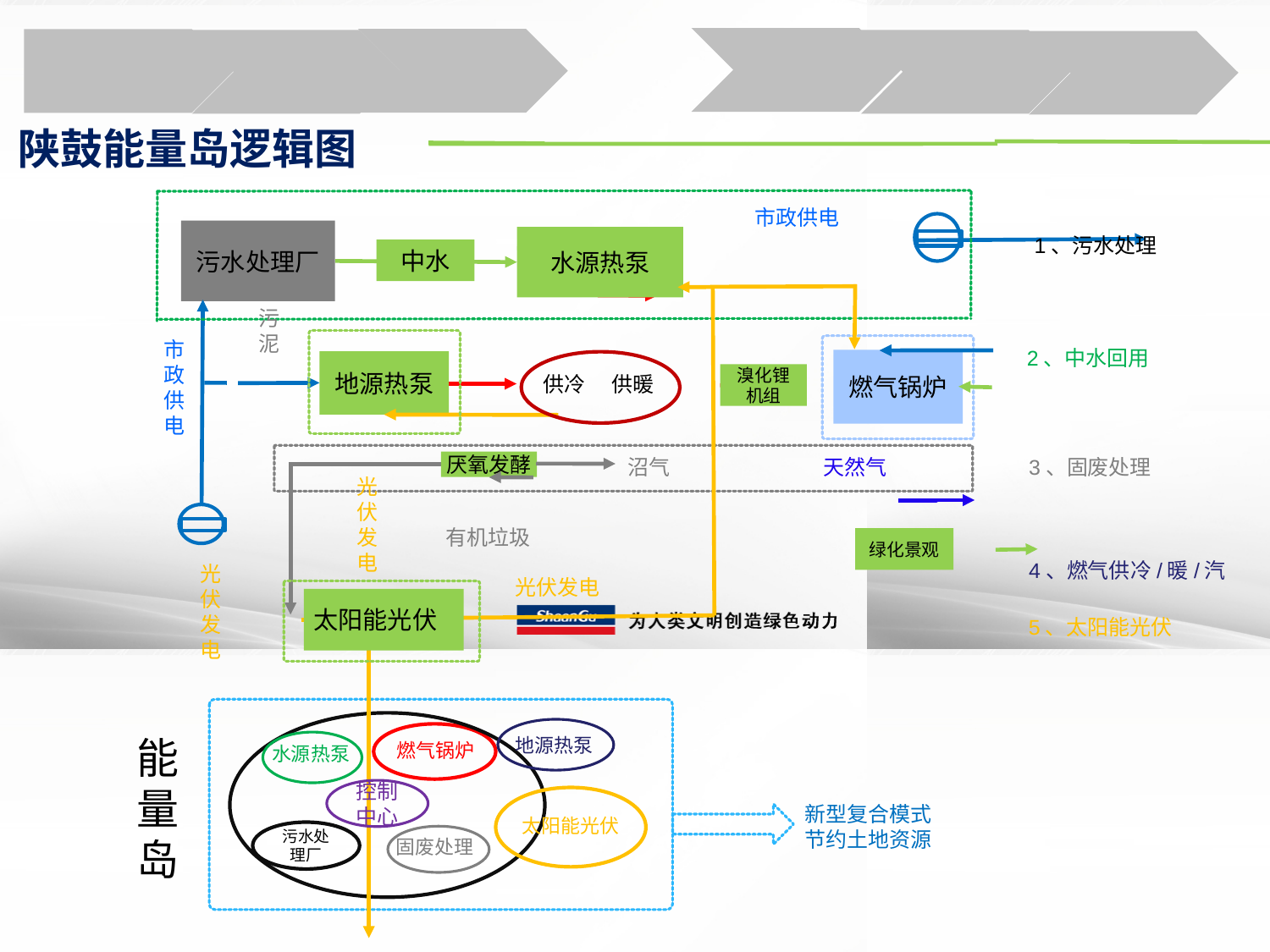

陕鼓能量岛逻辑图

市政供电

污水处理厂
水源热泵

 1、污水处理

中水

污泥

市政供电
2、中水回用
燃气锅炉

地源热泵

溴化锂
机组
供冷
供暖

厌氧发酵
天然气
3、固废处理
沼气

光伏发电

有机垃圾
绿化景观

4、燃气供冷/暖/汽
光伏发电
光伏发电

太阳能光伏
5、太阳能光伏

能量岛

地源热泵
燃气锅炉
水源热泵
控制中心

新型复合模式
节约土地资源

太阳能光伏
污水处理厂

固废处理